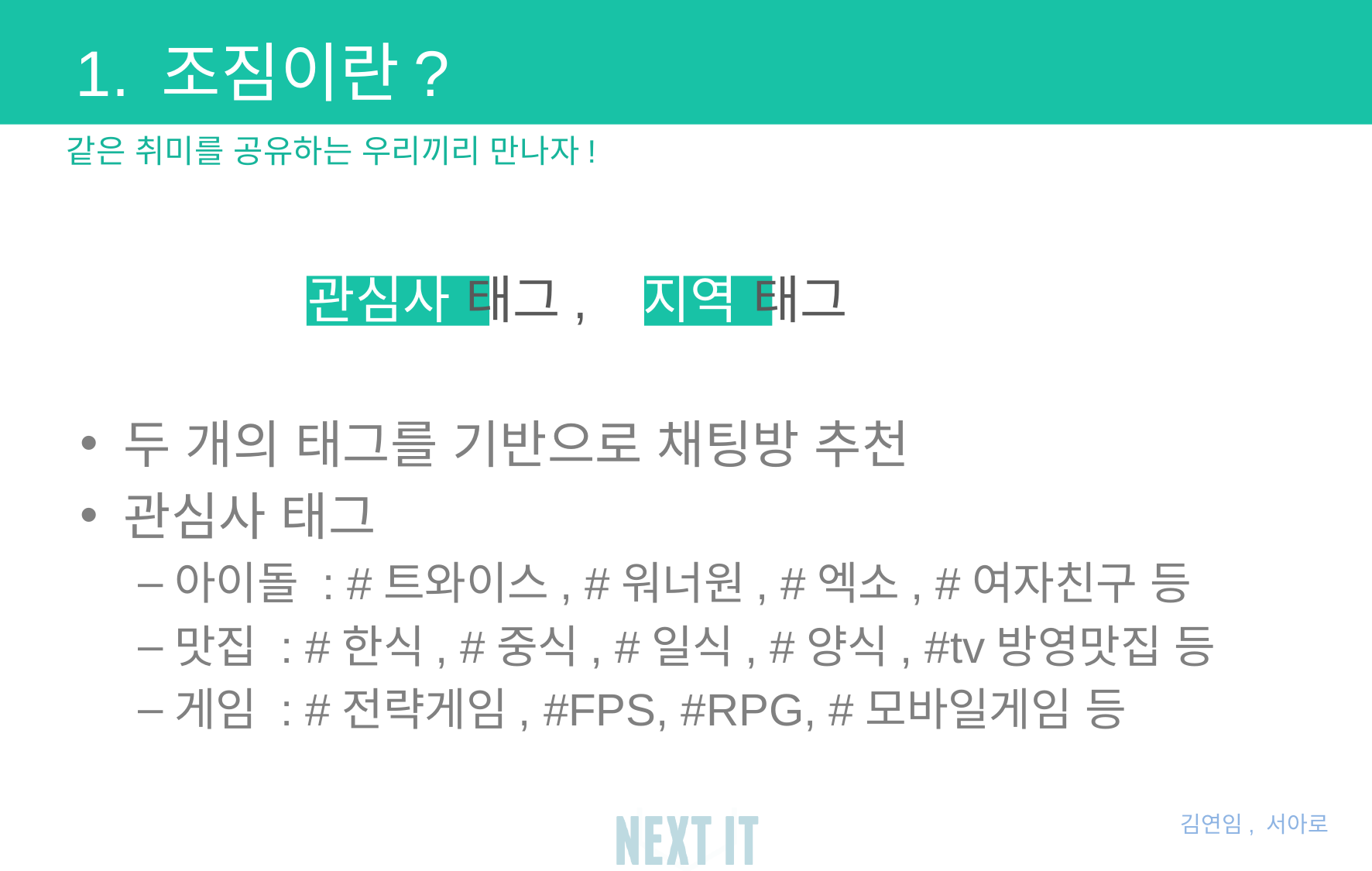

# 1. 조짐이란?
같은 취미를 공유하는 우리끼리 만나자!

          #관심사 태그, #지역 태그

두 개의 태그를 기반으로 채팅방 추천
관심사 태그
아이돌 : #트와이스, #워너원, #엑소, #여자친구 등
맛집 : #한식, #중식, #일식, #양식, #tv방영맛집 등
게임 : #전략게임, #FPS, #RPG, #모바일게임 등

김연임, 서아로